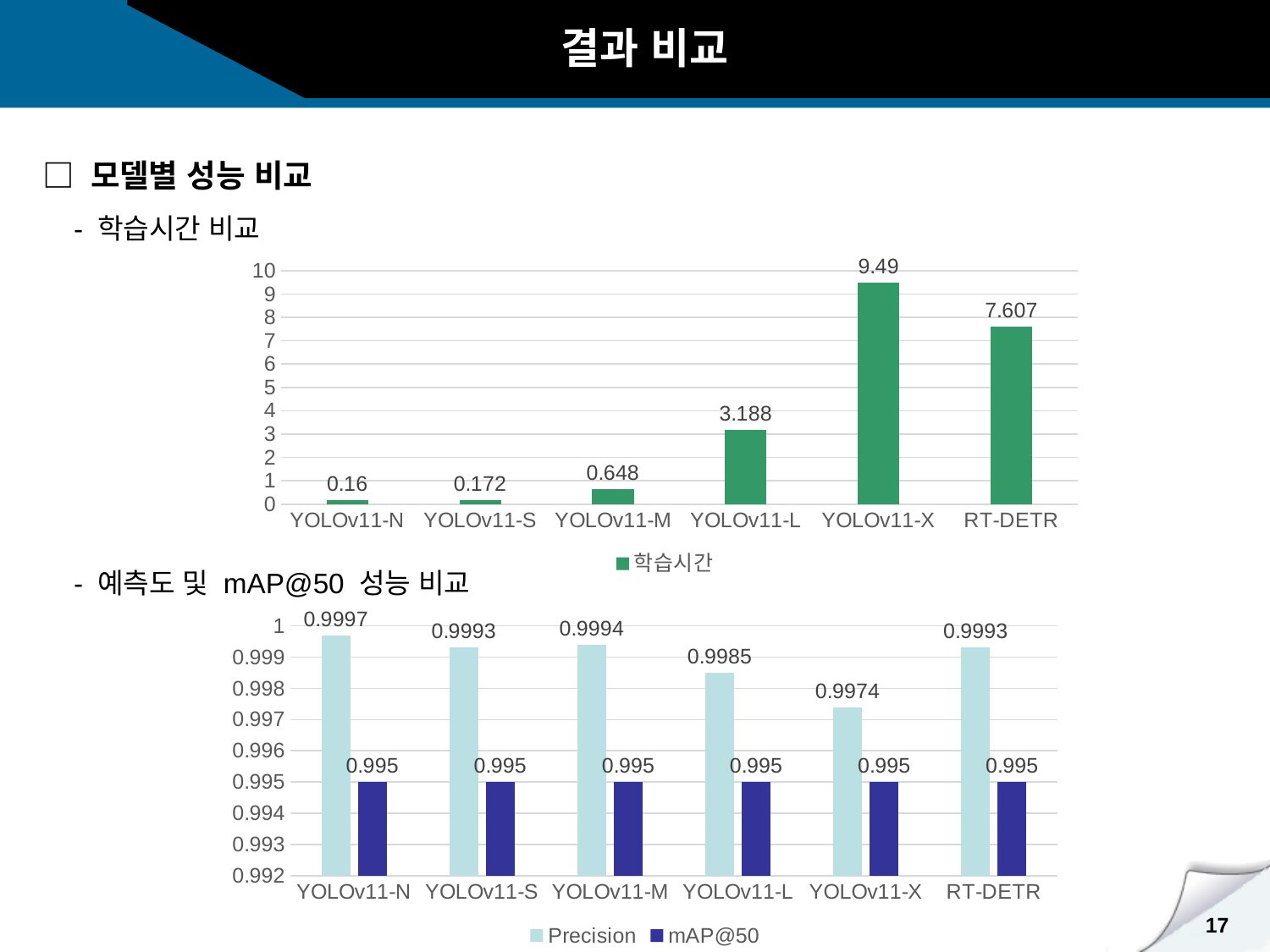

결과 비교
□ 모델별 성능 비교
    - 학습시간 비교

    - 예측도 및 mAP@50 성능 비교

### Chart

| Category | 학습시간 |
|---|---|
| YOLOv11-N | 0.16 |
| YOLOv11-S | 0.172 |
| YOLOv11-M | 0.648 |
| YOLOv11-L | 3.188 |
| YOLOv11-X | 9.49 |
| RT-DETR | 7.607 |

### Chart

| Category | Precision | mAP@50 |
|---|---|---|
| YOLOv11-N | 0.9997 | 0.995 |
| YOLOv11-S | 0.9993 | 0.995 |
| YOLOv11-M | 0.9994 | 0.995 |
| YOLOv11-L | 0.9985 | 0.995 |
| YOLOv11-X | 0.9974 | 0.995 |
| RT-DETR | 0.9993 | 0.995 |